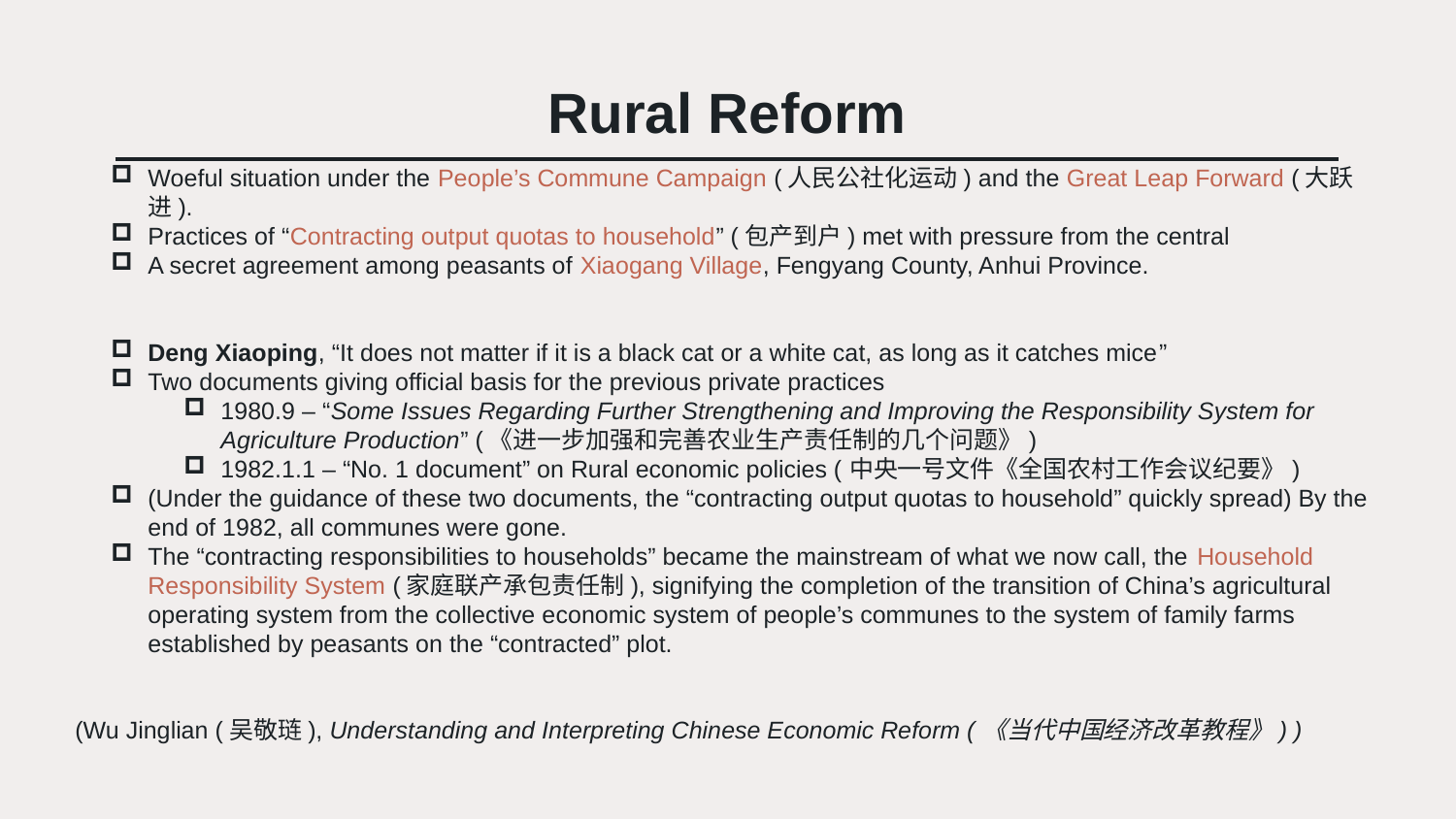

# Rural Reform
Woeful situation under the People’s Commune Campaign (人民公社化运动) and the Great Leap Forward (大跃进).
Practices of “Contracting output quotas to household” (包产到户) met with pressure from the central
A secret agreement among peasants of Xiaogang Village, Fengyang County, Anhui Province.

Deng Xiaoping, “It does not matter if it is a black cat or a white cat, as long as it catches mice”
Two documents giving official basis for the previous private practices
1980.9 – “Some Issues Regarding Further Strengthening and Improving the Responsibility System for Agriculture Production” (《进一步加强和完善农业生产责任制的几个问题》)
1982.1.1 – “No. 1 document” on Rural economic policies (中央一号文件《全国农村工作会议纪要》)
(Under the guidance of these two documents, the “contracting output quotas to household” quickly spread) By the end of 1982, all communes were gone.
The “contracting responsibilities to households” became the mainstream of what we now call, the Household Responsibility System (家庭联产承包责任制), signifying the completion of the transition of China’s agricultural operating system from the collective economic system of people’s communes to the system of family farms established by peasants on the “contracted” plot.

(Wu Jinglian (吴敬琏), Understanding and Interpreting Chinese Economic Reform (《当代中国经济改革教程》) )